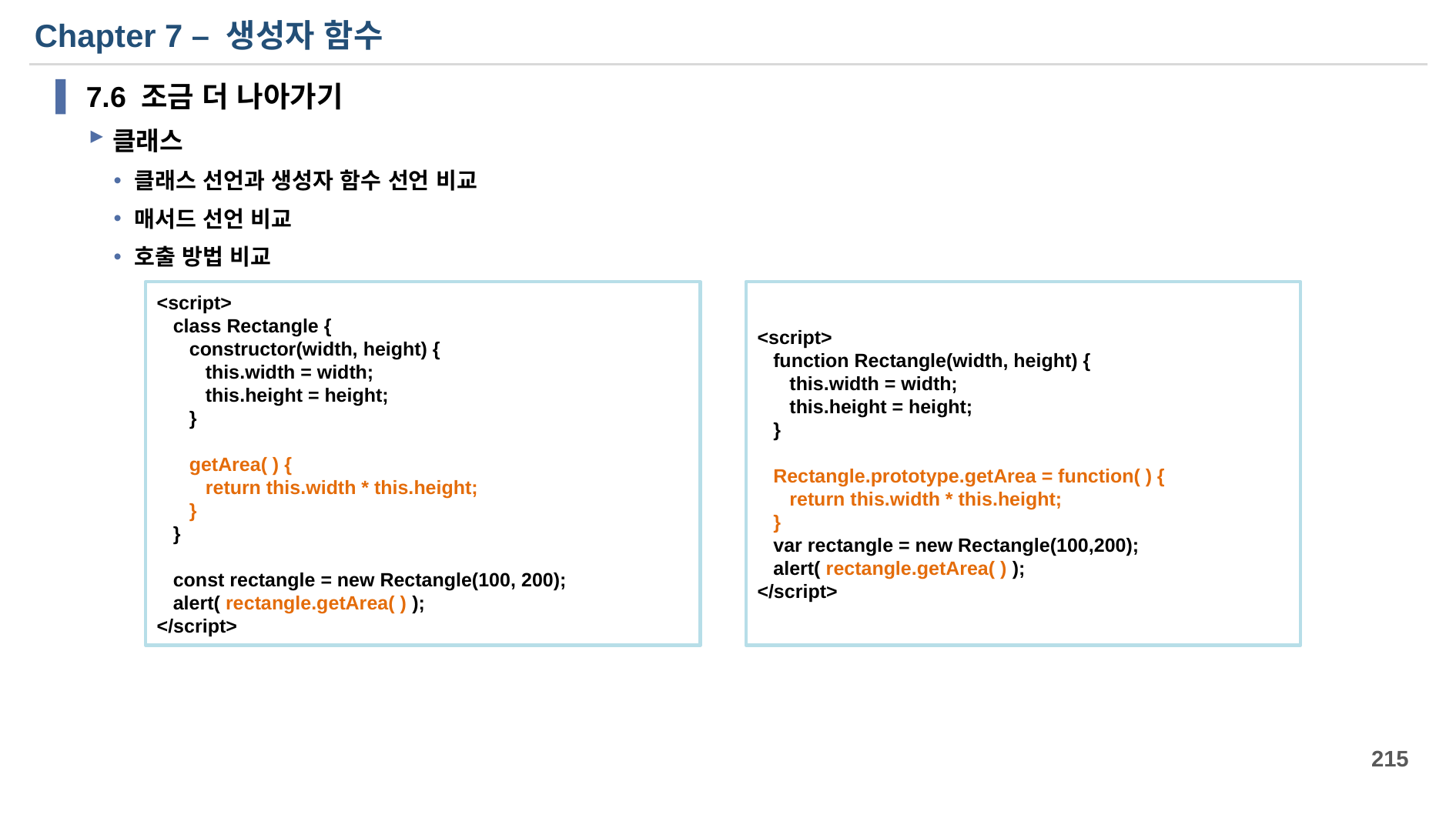

# Chapter 7 – 생성자 함수
7.6 조금 더 나아가기
클래스
클래스 선언과 생성자 함수 선언 비교
매서드 선언 비교
호출 방법 비교

<script>
   function Rectangle(width, height) {
      this.width = width;
      this.height = height;
   }

   Rectangle.prototype.getArea = function( ) {
      return this.width * this.height;
   }
   var rectangle = new Rectangle(100,200);
   alert( rectangle.getArea( ) );
</script>
<script>
   class Rectangle {
      constructor(width, height) {
         this.width = width;
         this.height = height;
      }

      getArea( ) {
         return this.width * this.height;
      }
   }

   const rectangle = new Rectangle(100, 200);
   alert( rectangle.getArea( ) );
</script>
215